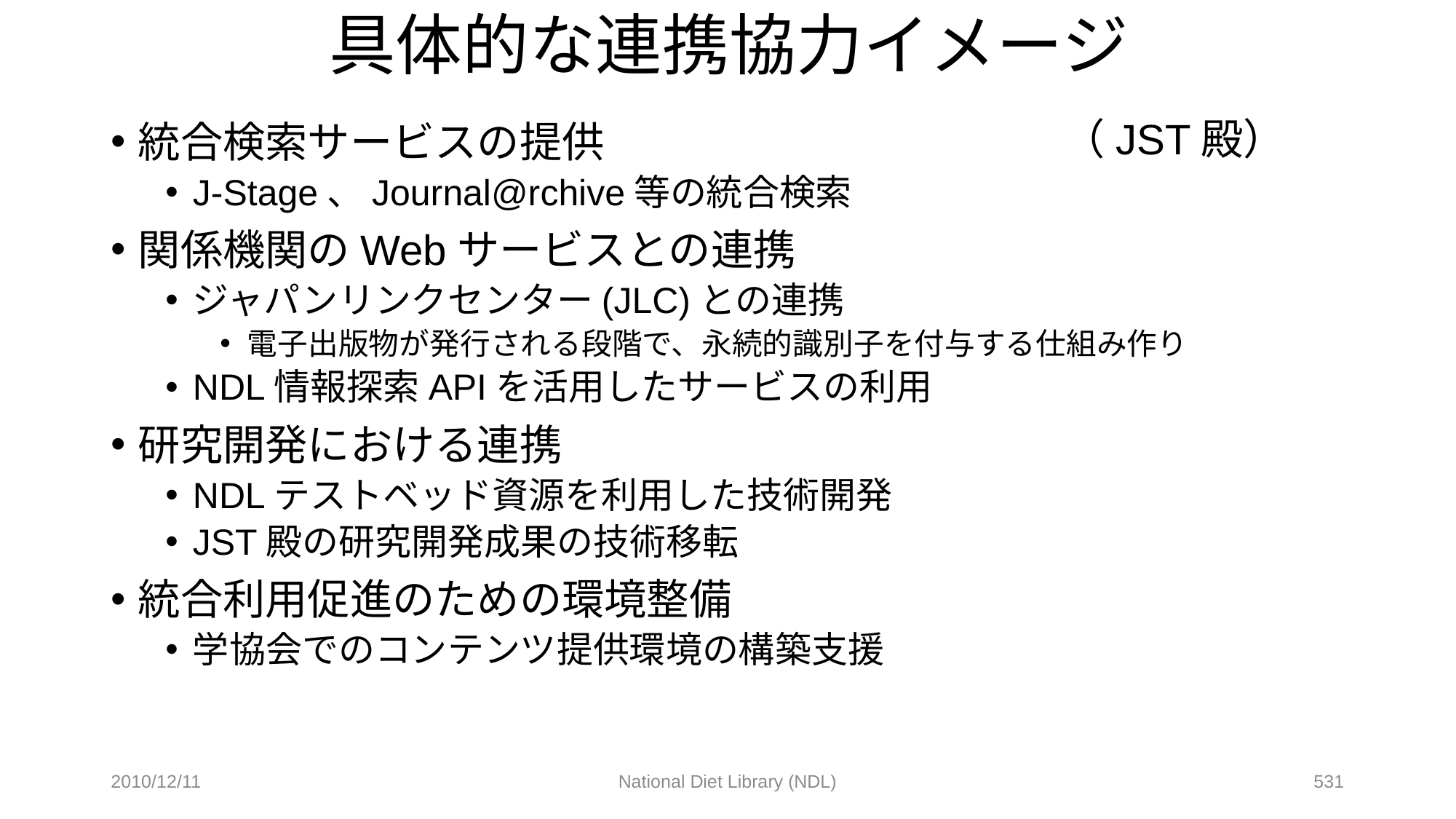

# 具体的な連携協力イメージ
（JST殿）
統合検索サービスの提供
J-Stage、Journal@rchive等の統合検索
関係機関のWebサービスとの連携
ジャパンリンクセンター(JLC)との連携
電子出版物が発行される段階で、永続的識別子を付与する仕組み作り
NDL情報探索APIを活用したサービスの利用
研究開発における連携
NDLテストベッド資源を利用した技術開発
JST殿の研究開発成果の技術移転
統合利用促進のための環境整備
学協会でのコンテンツ提供環境の構築支援
2010/12/11
National Diet Library (NDL)
531